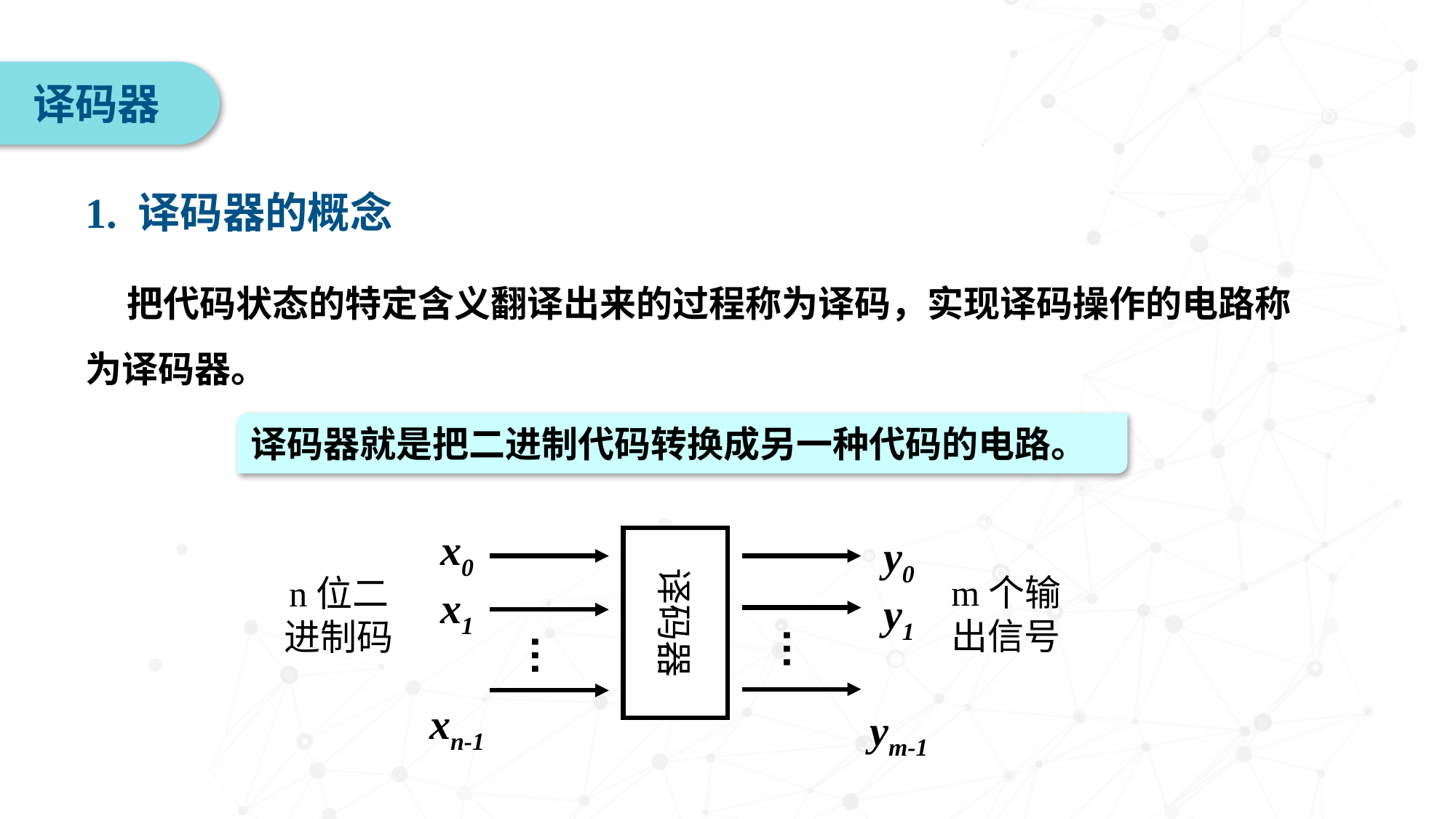

译码器
1. 译码器的概念
    把代码状态的特定含义翻译出来的过程称为译码，实现译码操作的电路称为译码器。
译码器就是把二进制代码转换成另一种代码的电路。

x0
x1

xn-1
y0
y1

ym-1
译码器
m个输
出信号
n位二
进制码
…
…
27